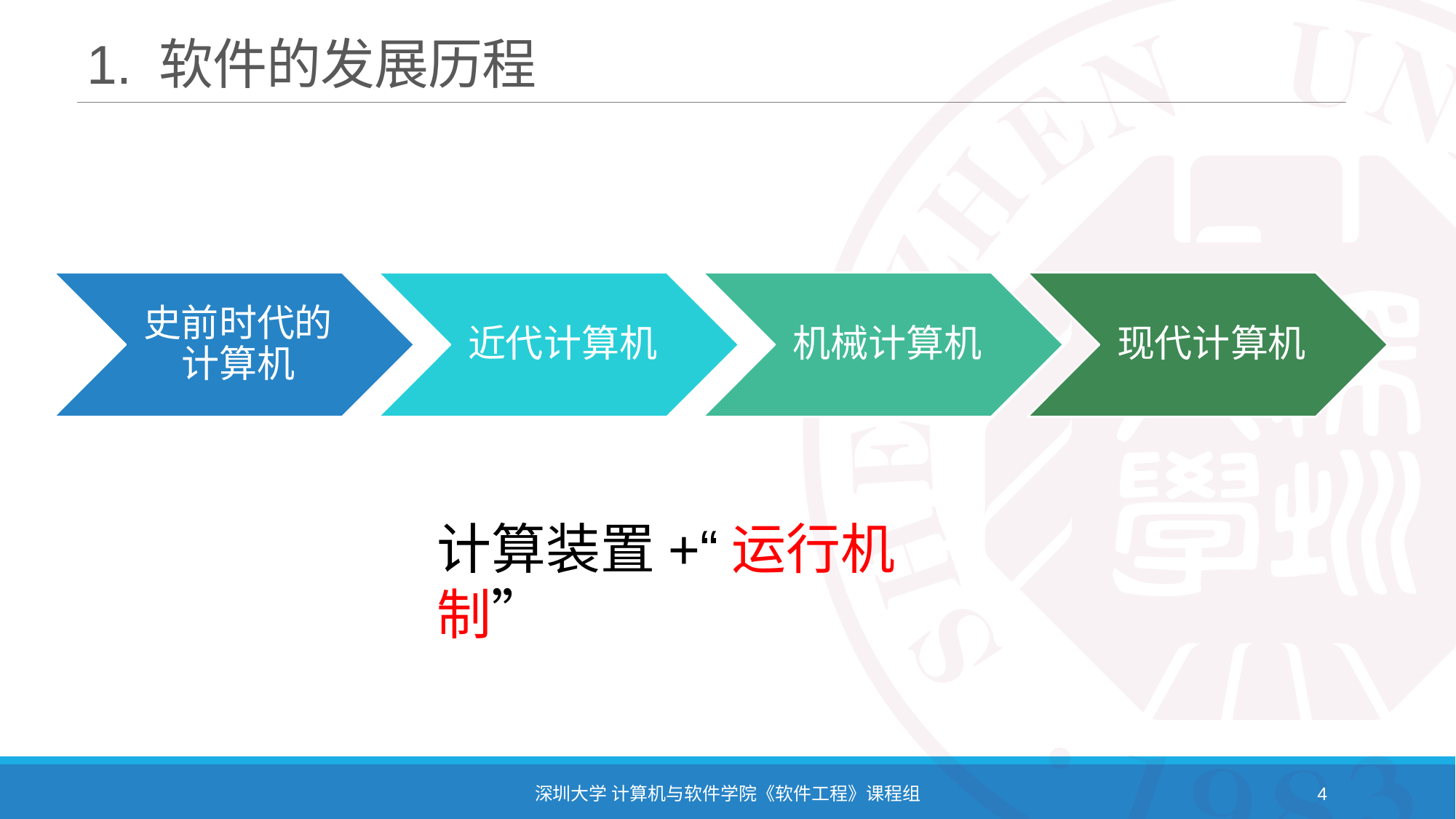

# 1. 软件的发展历程
史前时代的计算机
近代计算机
机械计算机
现代计算机
计算装置+“运行机制”
深圳大学 计算机与软件学院《软件工程》课程组
4